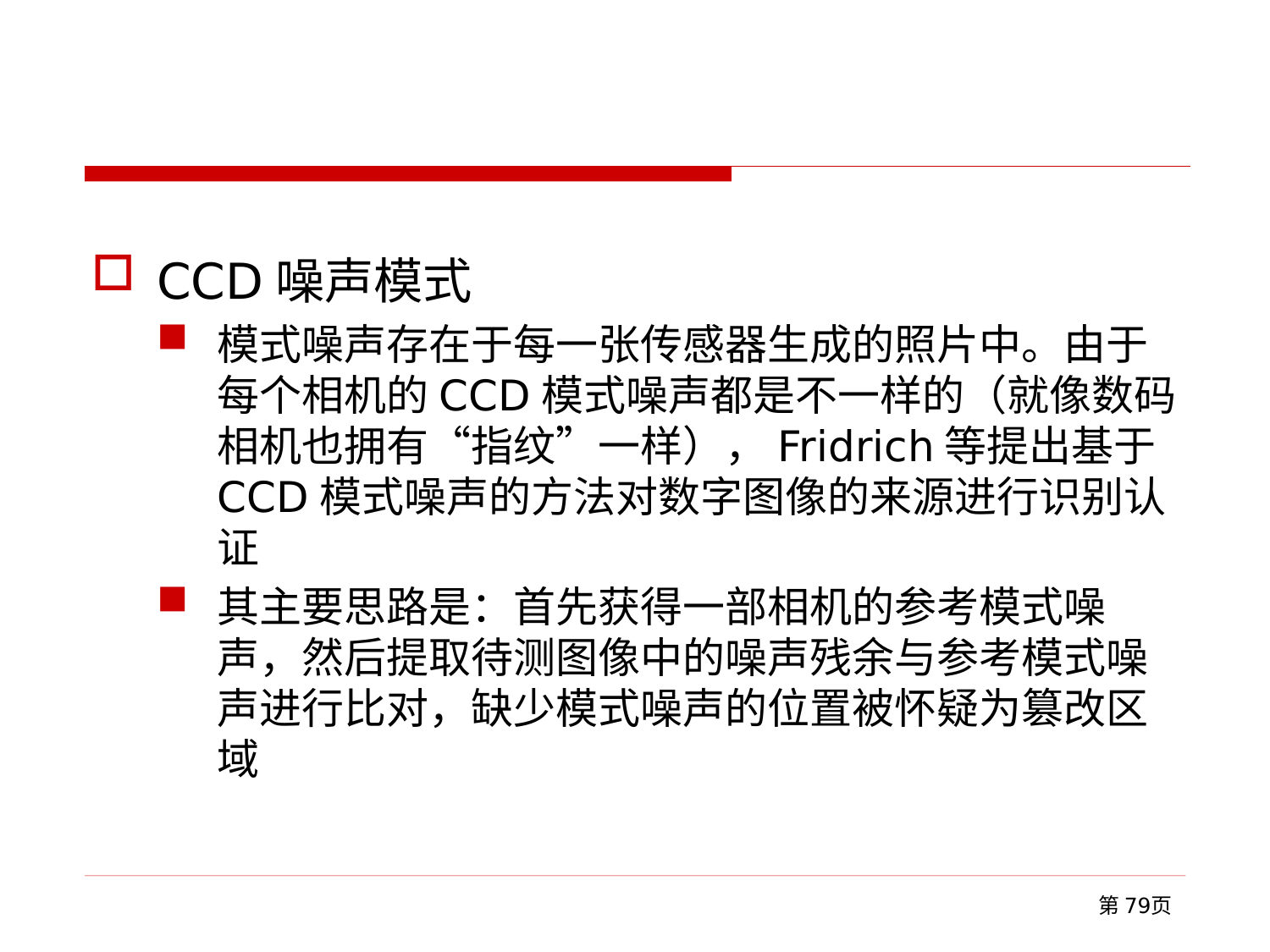

#
CCD噪声模式
模式噪声存在于每一张传感器生成的照片中。由于每个相机的CCD模式噪声都是不一样的（就像数码相机也拥有“指纹”一样），Fridrich等提出基于CCD模式噪声的方法对数字图像的来源进行识别认证
其主要思路是：首先获得一部相机的参考模式噪声，然后提取待测图像中的噪声残余与参考模式噪声进行比对，缺少模式噪声的位置被怀疑为篡改区域
79